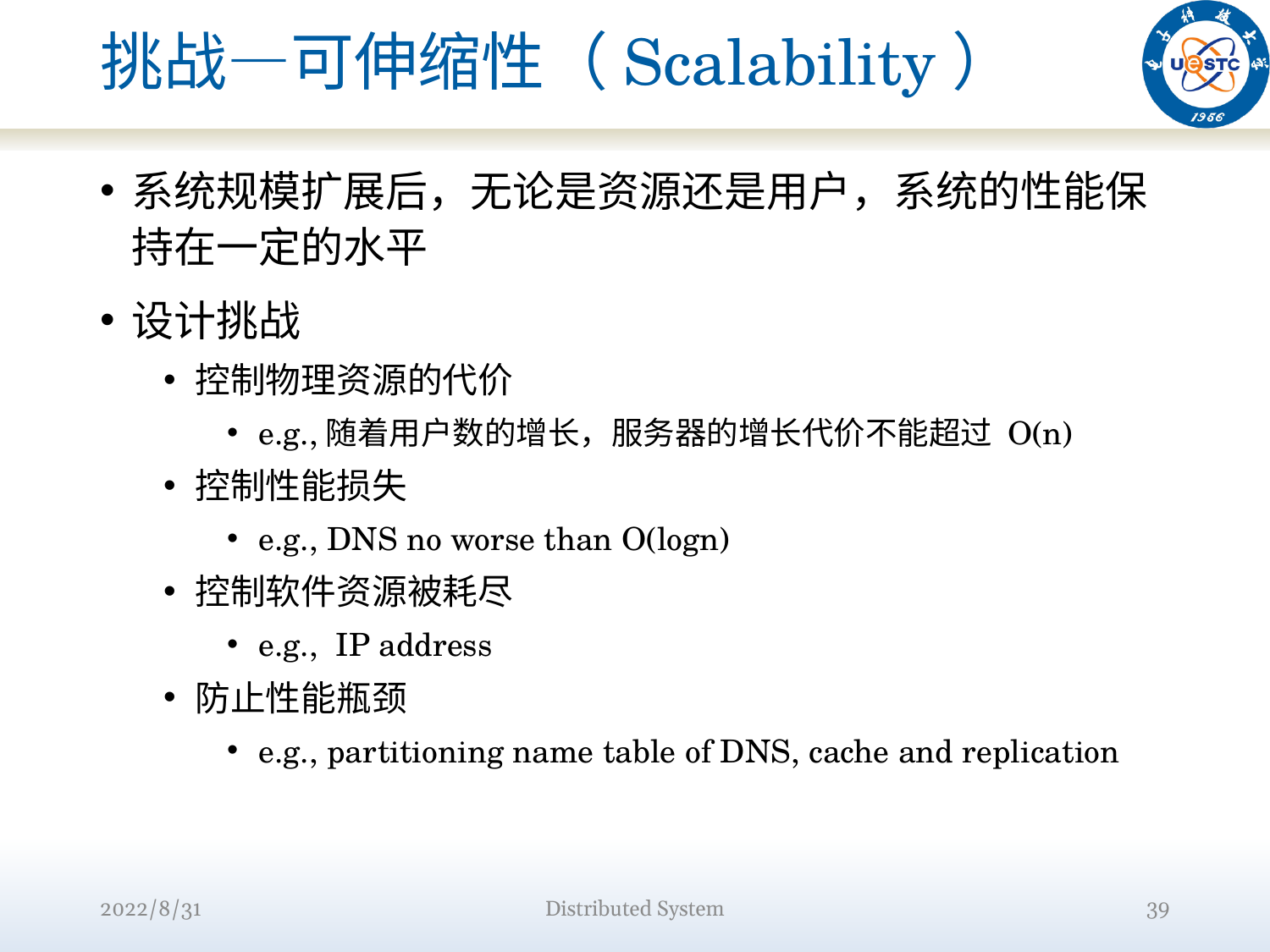

# 挑战—可伸缩性（Scalability）
系统规模扩展后，无论是资源还是用户，系统的性能保持在一定的水平
设计挑战
控制物理资源的代价
e.g.,随着用户数的增长，服务器的增长代价不能超过 O(n)
控制性能损失
e.g., DNS no worse than O(logn)
控制软件资源被耗尽
e.g.,  IP address
防止性能瓶颈
e.g., partitioning name table of DNS, cache and replication

2022/8/31
Distributed System
39